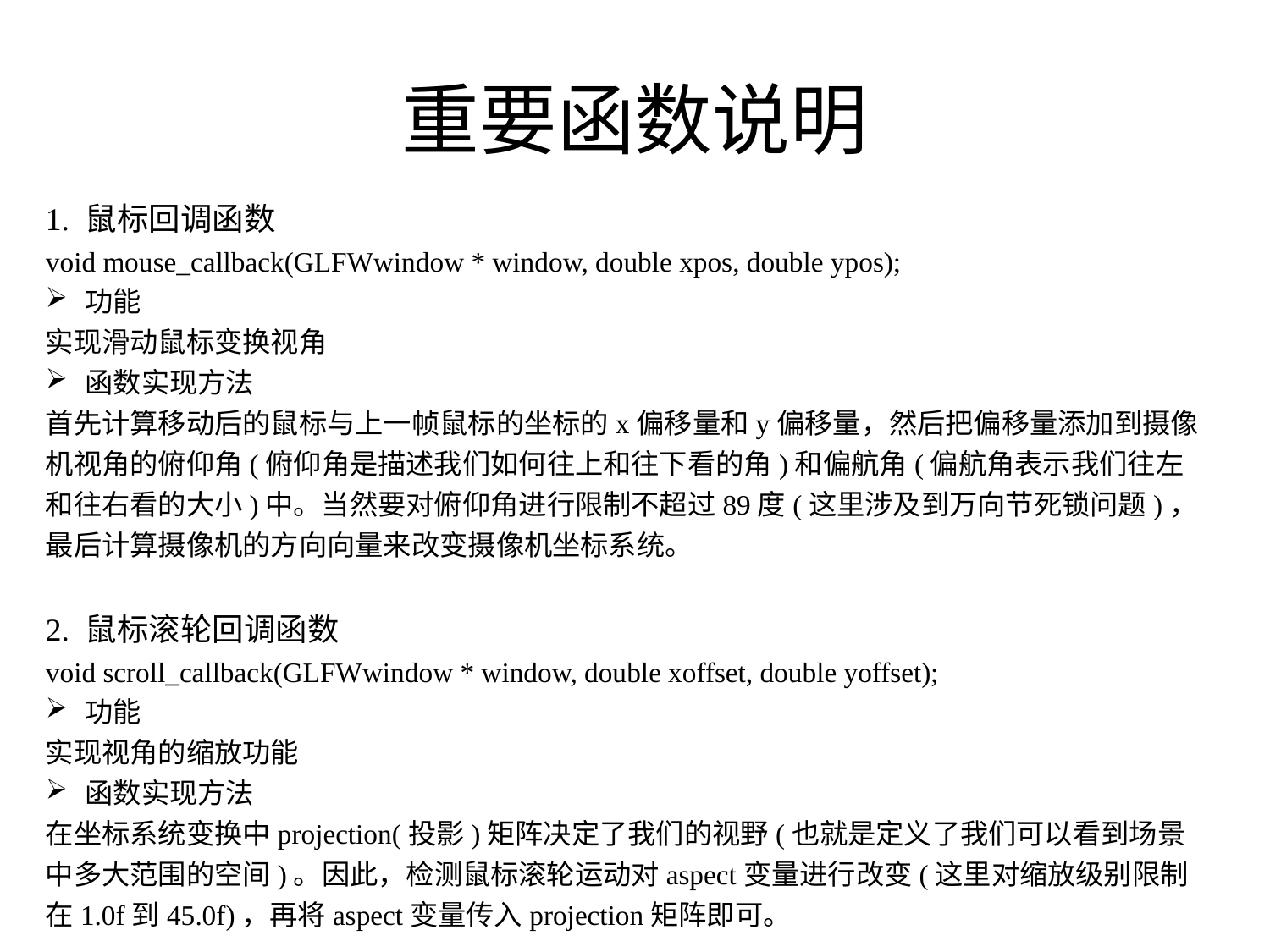

# 重要函数说明
1. 鼠标回调函数
void mouse_callback(GLFWwindow * window, double xpos, double ypos);
功能
实现滑动鼠标变换视角
函数实现方法
首先计算移动后的鼠标与上一帧鼠标的坐标的x偏移量和y偏移量，然后把偏移量添加到摄像机视角的俯仰角(俯仰角是描述我们如何往上和往下看的角)和偏航角(偏航角表示我们往左和往右看的大小)中。当然要对俯仰角进行限制不超过89度(这里涉及到万向节死锁问题)，最后计算摄像机的方向向量来改变摄像机坐标系统。

2. 鼠标滚轮回调函数
void scroll_callback(GLFWwindow * window, double xoffset, double yoffset);
功能
实现视角的缩放功能
函数实现方法
在坐标系统变换中projection(投影)矩阵决定了我们的视野(也就是定义了我们可以看到场景中多大范围的空间)。因此，检测鼠标滚轮运动对aspect变量进行改变(这里对缩放级别限制在1.0f到45.0f)，再将aspect变量传入projection矩阵即可。
11